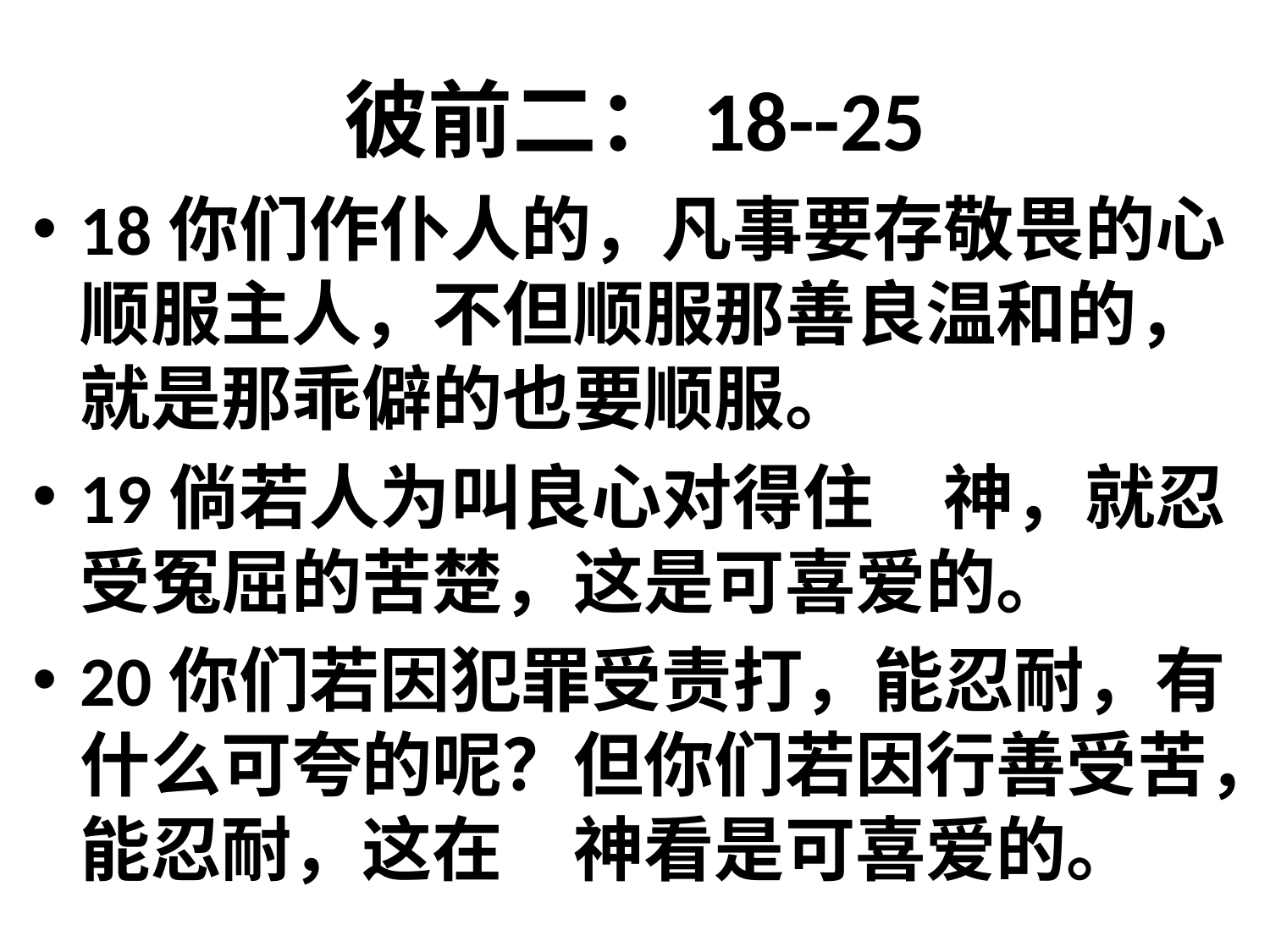

# 彼前二：18--25
18你们作仆人的，凡事要存敬畏的心顺服主人，不但顺服那善良温和的，就是那乖僻的也要顺服。
19倘若人为叫良心对得住　神，就忍受冤屈的苦楚，这是可喜爱的。
20你们若因犯罪受责打，能忍耐，有什么可夸的呢？但你们若因行善受苦，能忍耐，这在　神看是可喜爱的。